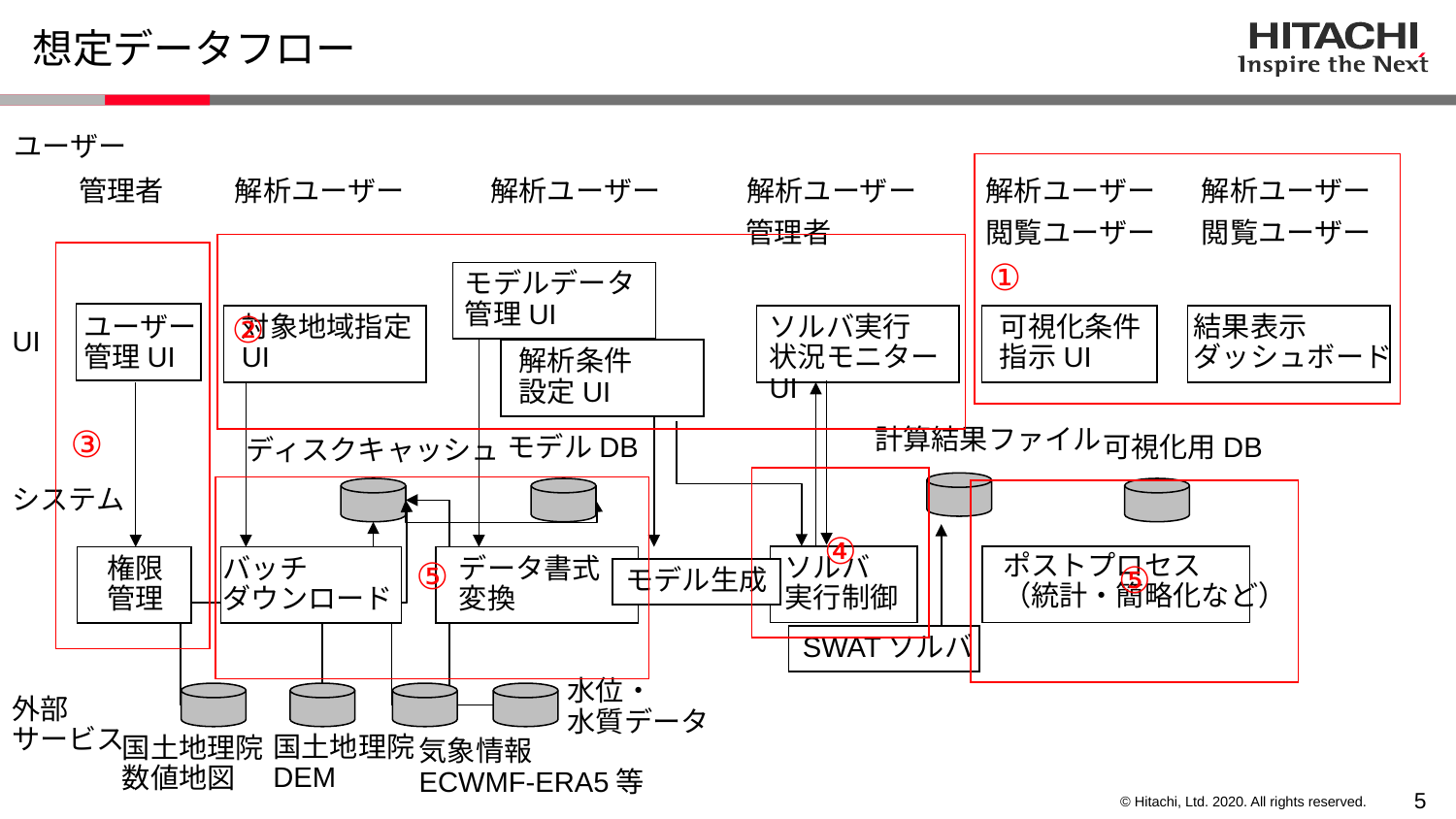

# 想定データフロー
ユーザー
①
管理者
解析ユーザー
解析ユーザー
解析ユーザー
解析ユーザー
解析ユーザー
管理者
閲覧ユーザー
閲覧ユーザー
②
③

モデルデータ
管理UI

ユーザー
管理UI

対象地域指定
UI
ソルバ実行
状況モニターUI

可視化条件
指示UI

結果表示
ダッシュボード
UI

解析条件
設定UI
計算結果ファイル
モデルDB
可視化用DB
ディスクキャッシュ
④

⑤

システム
⑤
ポストプロセス
（統計・簡略化など）
ソルバ
実行制御

権限
管理
バッチ
ダウンロード

データ書式
変換
モデル生成

SWATソルバ

水位・
水質データ

外部
サービス
国土地理院
DEM
国土地理院
数値地図
気象情報
ECWMF-ERA5等